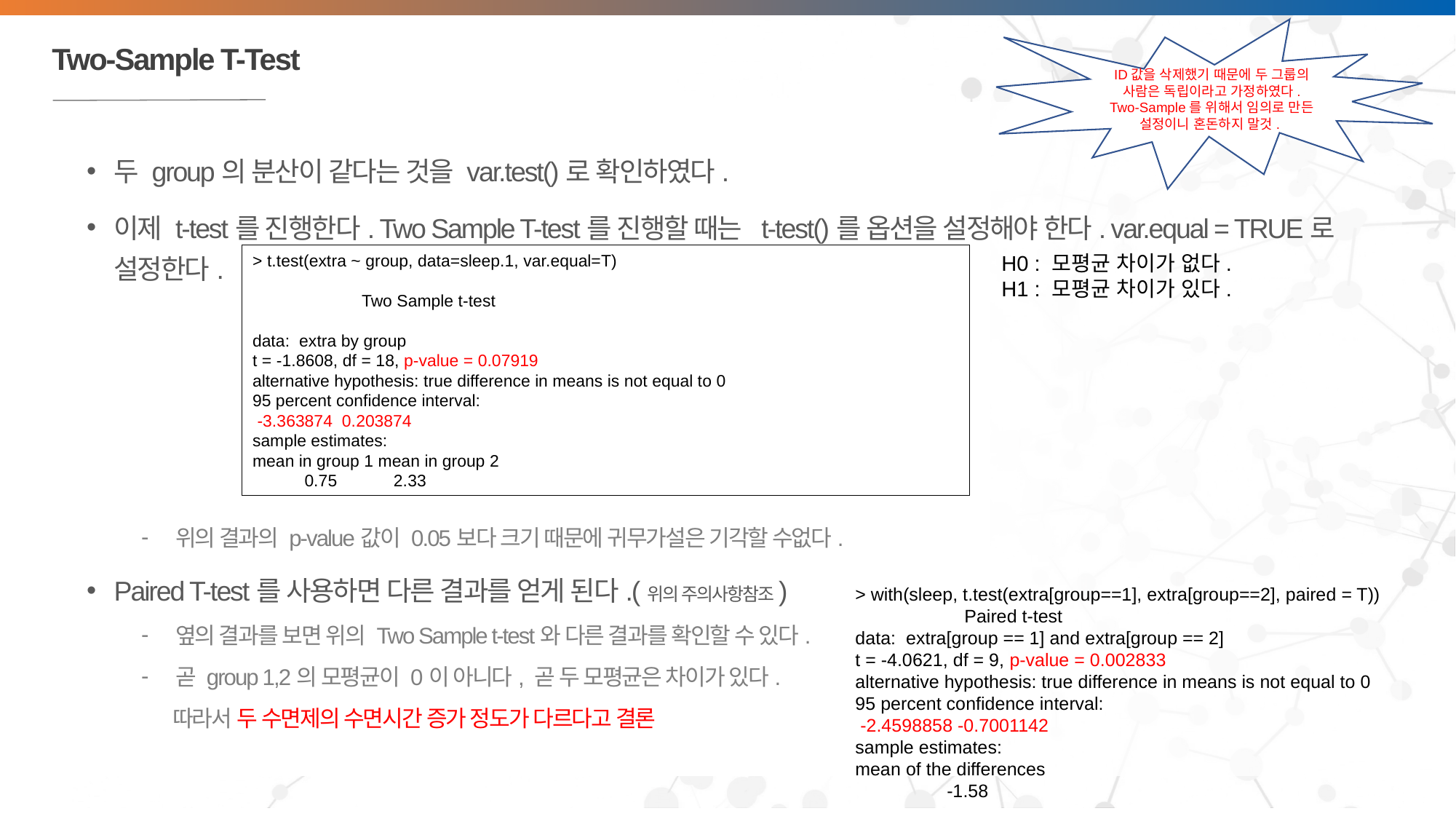

ID값을 삭제했기 때문에 두 그룹의 사람은 독립이라고 가정하였다.
Two-Sample를 위해서 임의로 만든 설정이니 혼돈하지 말것.
# Two-Sample T-Test

두 group의 분산이 같다는 것을 var.test()로 확인하였다.
이제 t-test를 진행한다. Two Sample T-test를 진행할 때는  t-test()를 옵션을 설정해야 한다. var.equal = TRUE로 설정한다.

위의 결과의 p-value값이 0.05보다 크기 때문에 귀무가설은 기각할 수없다.
Paired T-test를 사용하면 다른 결과를 얻게 된다.(위의 주의사항참조)
옆의 결과를 보면 위의 Two Sample t-test와 다른 결과를 확인할 수 있다.
곧 group 1,2의 모평균이 0이 아니다, 곧 두 모평균은 차이가 있다.
     따라서 두 수면제의 수면시간 증가 정도가 다르다고 결론
> t.test(extra ~ group, data=sleep.1, var.equal=T)

	Two Sample t-test

data:  extra by group
t = -1.8608, df = 18, p-value = 0.07919
alternative hypothesis: true difference in means is not equal to 0
95 percent confidence interval:
 -3.363874  0.203874
sample estimates:
mean in group 1 mean in group 2
           0.75            2.33
H0 : 모평균 차이가 없다.
H1 : 모평균 차이가 있다.
> with(sleep, t.test(extra[group==1], extra[group==2], paired = T))
	Paired t-test
data:  extra[group == 1] and extra[group == 2]
t = -4.0621, df = 9, p-value = 0.002833
alternative hypothesis: true difference in means is not equal to 0
95 percent confidence interval:
 -2.4598858 -0.7001142
sample estimates:
mean of the differences
                  -1.58